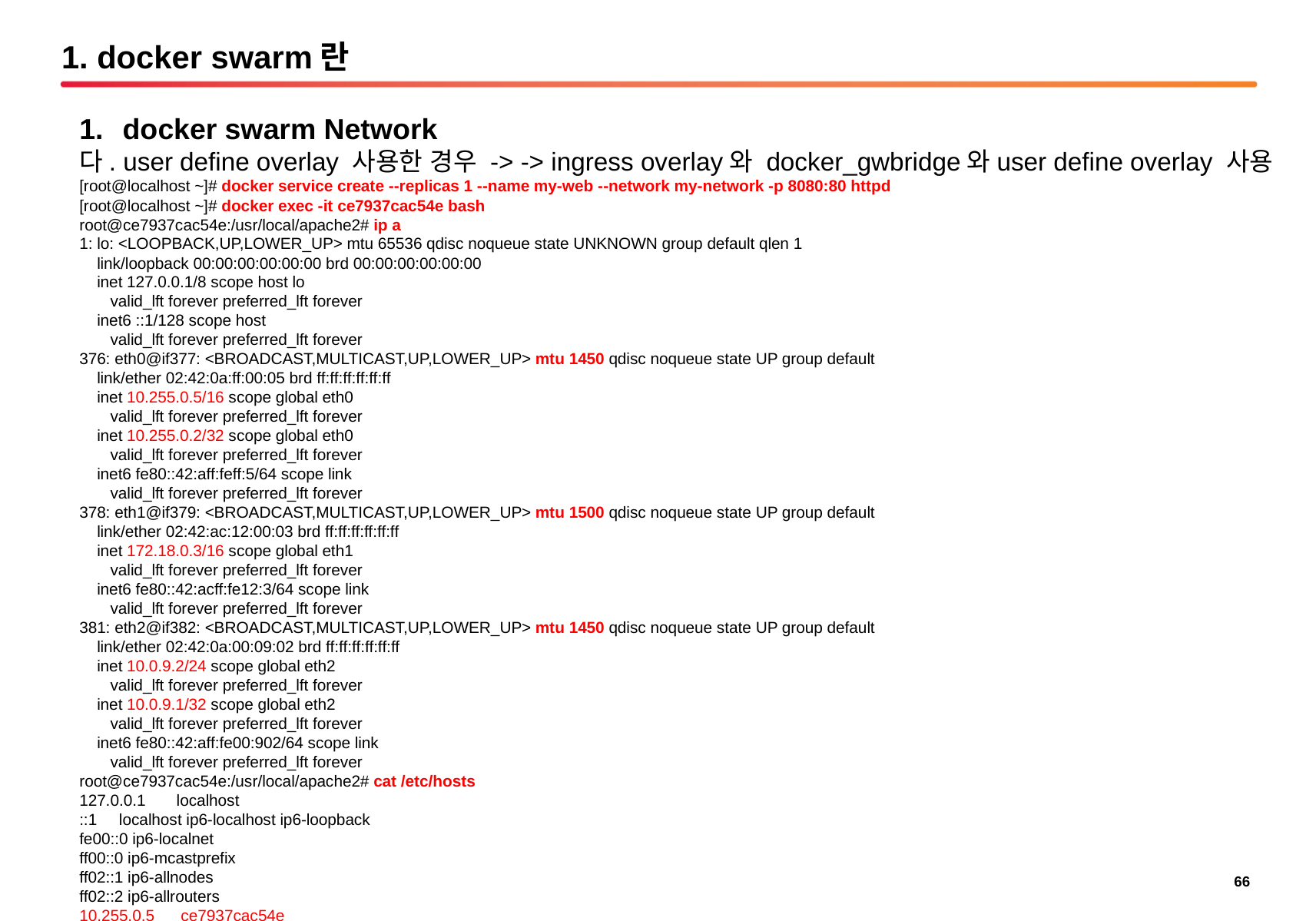

# 1. docker swarm란
docker swarm Network
다. user define overlay 사용한 경우 -> -> ingress overlay와 docker_gwbridge와user define overlay 사용
[root@localhost ~]# docker service create --replicas 1 --name my-web --network my-network -p 8080:80 httpd
[root@localhost ~]# docker exec -it ce7937cac54e bash
root@ce7937cac54e:/usr/local/apache2# ip a
1: lo: <LOOPBACK,UP,LOWER_UP> mtu 65536 qdisc noqueue state UNKNOWN group default qlen 1
    link/loopback 00:00:00:00:00:00 brd 00:00:00:00:00:00
    inet 127.0.0.1/8 scope host lo
       valid_lft forever preferred_lft forever
    inet6 ::1/128 scope host
       valid_lft forever preferred_lft forever
376: eth0@if377: <BROADCAST,MULTICAST,UP,LOWER_UP> mtu 1450 qdisc noqueue state UP group default
    link/ether 02:42:0a:ff:00:05 brd ff:ff:ff:ff:ff:ff
    inet 10.255.0.5/16 scope global eth0
       valid_lft forever preferred_lft forever
    inet 10.255.0.2/32 scope global eth0
       valid_lft forever preferred_lft forever
    inet6 fe80::42:aff:feff:5/64 scope link
       valid_lft forever preferred_lft forever
378: eth1@if379: <BROADCAST,MULTICAST,UP,LOWER_UP> mtu 1500 qdisc noqueue state UP group default
    link/ether 02:42:ac:12:00:03 brd ff:ff:ff:ff:ff:ff
    inet 172.18.0.3/16 scope global eth1
       valid_lft forever preferred_lft forever
    inet6 fe80::42:acff:fe12:3/64 scope link
       valid_lft forever preferred_lft forever
381: eth2@if382: <BROADCAST,MULTICAST,UP,LOWER_UP> mtu 1450 qdisc noqueue state UP group default
    link/ether 02:42:0a:00:09:02 brd ff:ff:ff:ff:ff:ff
    inet 10.0.9.2/24 scope global eth2
       valid_lft forever preferred_lft forever
    inet 10.0.9.1/32 scope global eth2
       valid_lft forever preferred_lft forever
    inet6 fe80::42:aff:fe00:902/64 scope link
       valid_lft forever preferred_lft forever
root@ce7937cac54e:/usr/local/apache2# cat /etc/hosts
127.0.0.1       localhost
::1     localhost ip6-localhost ip6-loopback
fe00::0 ip6-localnet
ff00::0 ip6-mcastprefix
ff02::1 ip6-allnodes
ff02::2 ip6-allrouters
10.255.0.5      ce7937cac54e
172.18.0.3      ce7937cac54e
10.0.9.2        ce7937cac54e